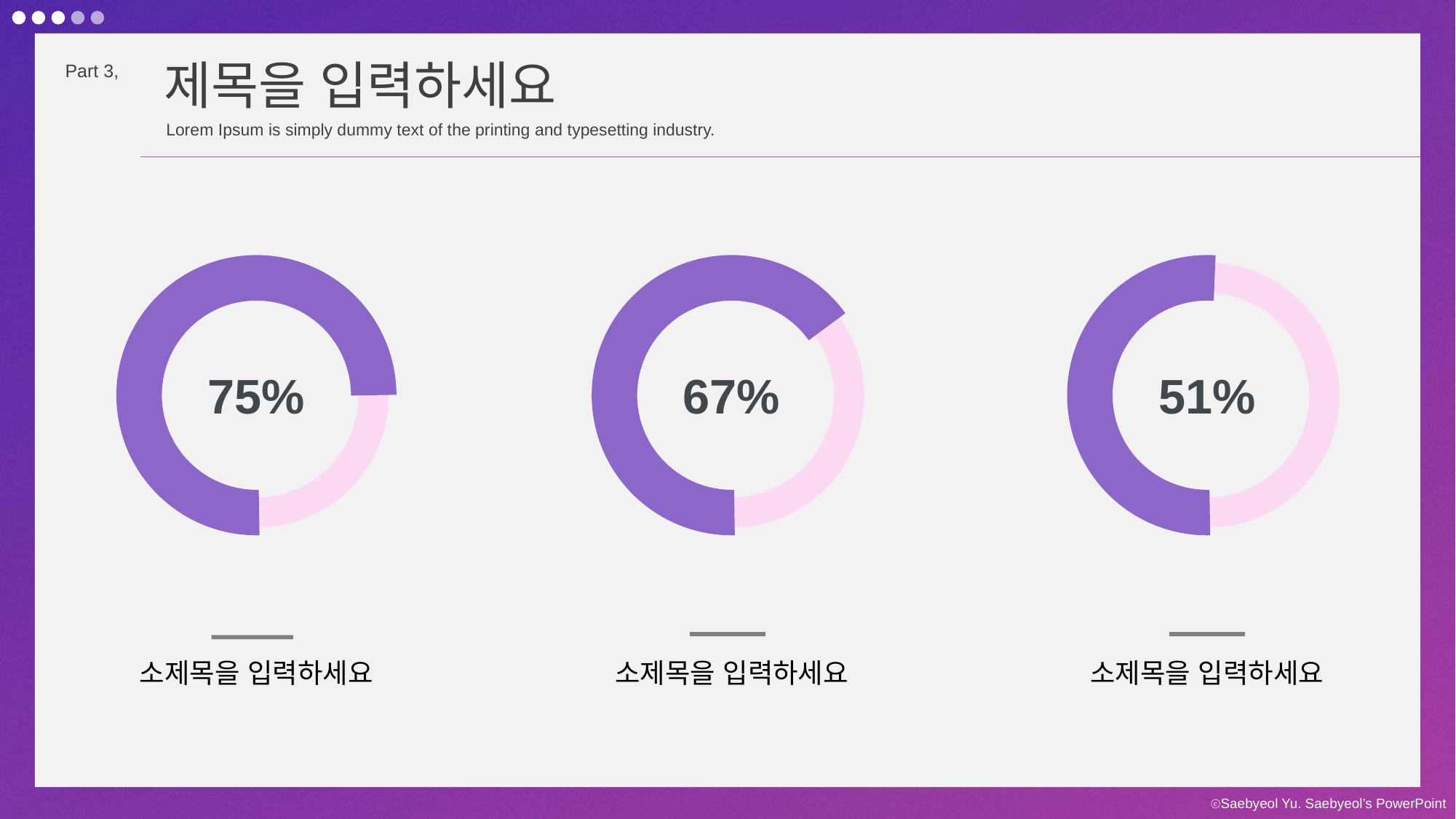

제목을 입력하세요
Part 3,
Lorem Ipsum is simply dummy text of the printing and typesetting industry.

75%
67%
51%

소제목을 입력하세요
소제목을 입력하세요
소제목을 입력하세요